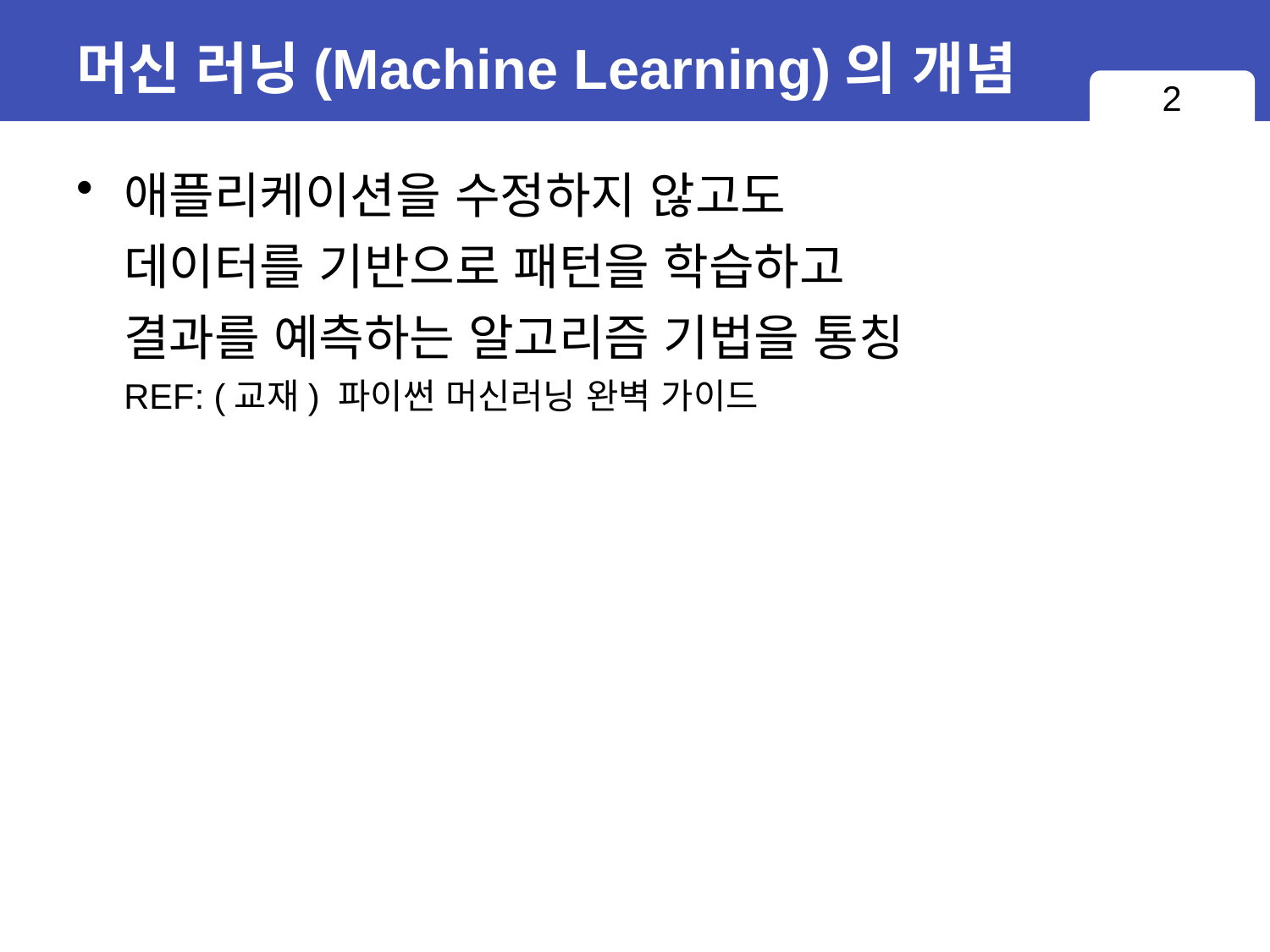

# 머신 러닝(Machine Learning)의 개념
2
애플리케이션을 수정하지 않고도
데이터를 기반으로 패턴을 학습하고
결과를 예측하는 알고리즘 기법을 통칭
REF: (교재) 파이썬 머신러닝 완벽 가이드